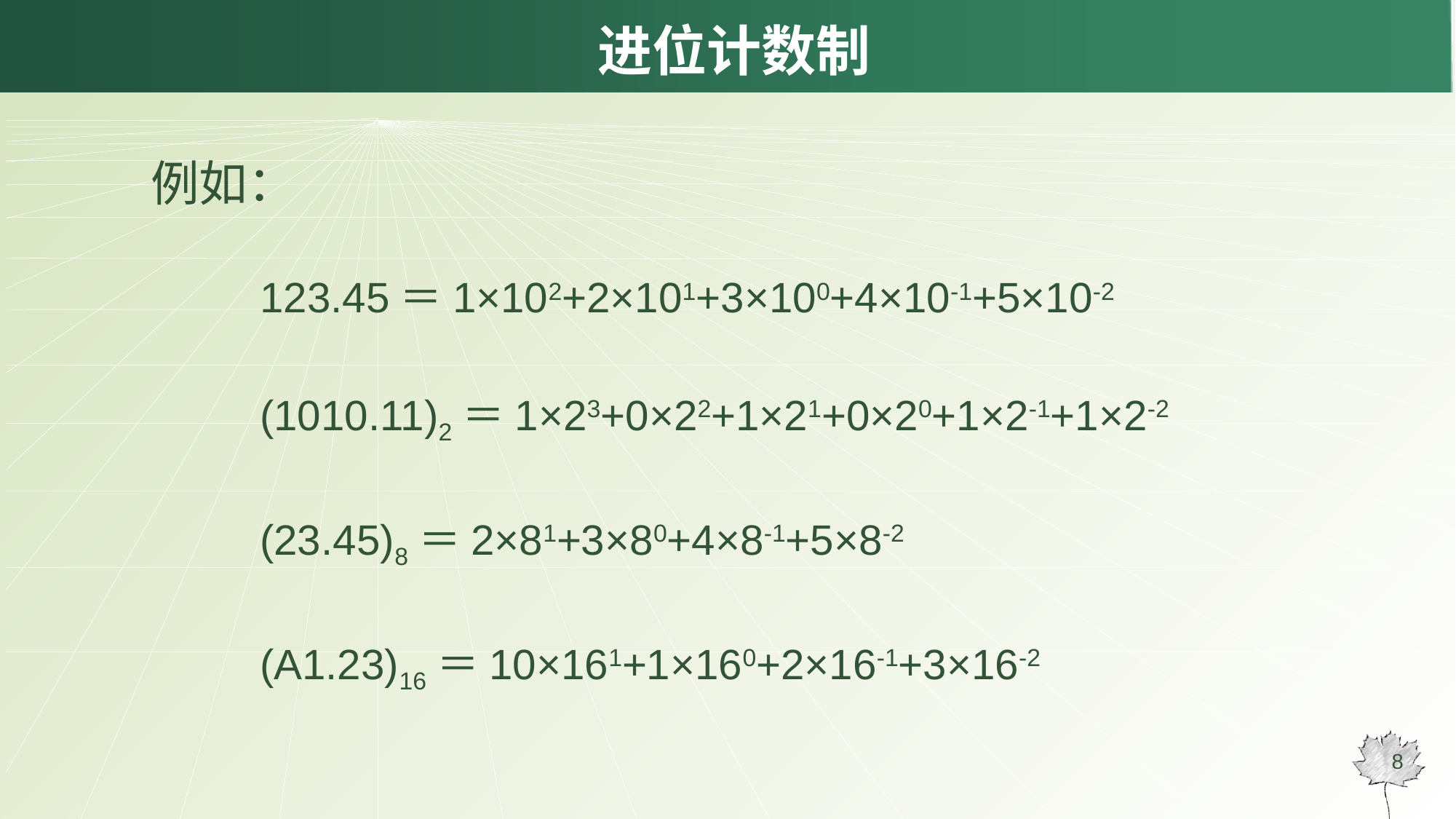

# 进位计数制
例如：
	123.45＝1×102+2×101+3×100+4×10-1+5×10-2
	(1010.11)2＝1×23+0×22+1×21+0×20+1×2-1+1×2-2
	(23.45)8＝2×81+3×80+4×8-1+5×8-2
	(A1.23)16＝10×161+1×160+2×16-1+3×16-2
8